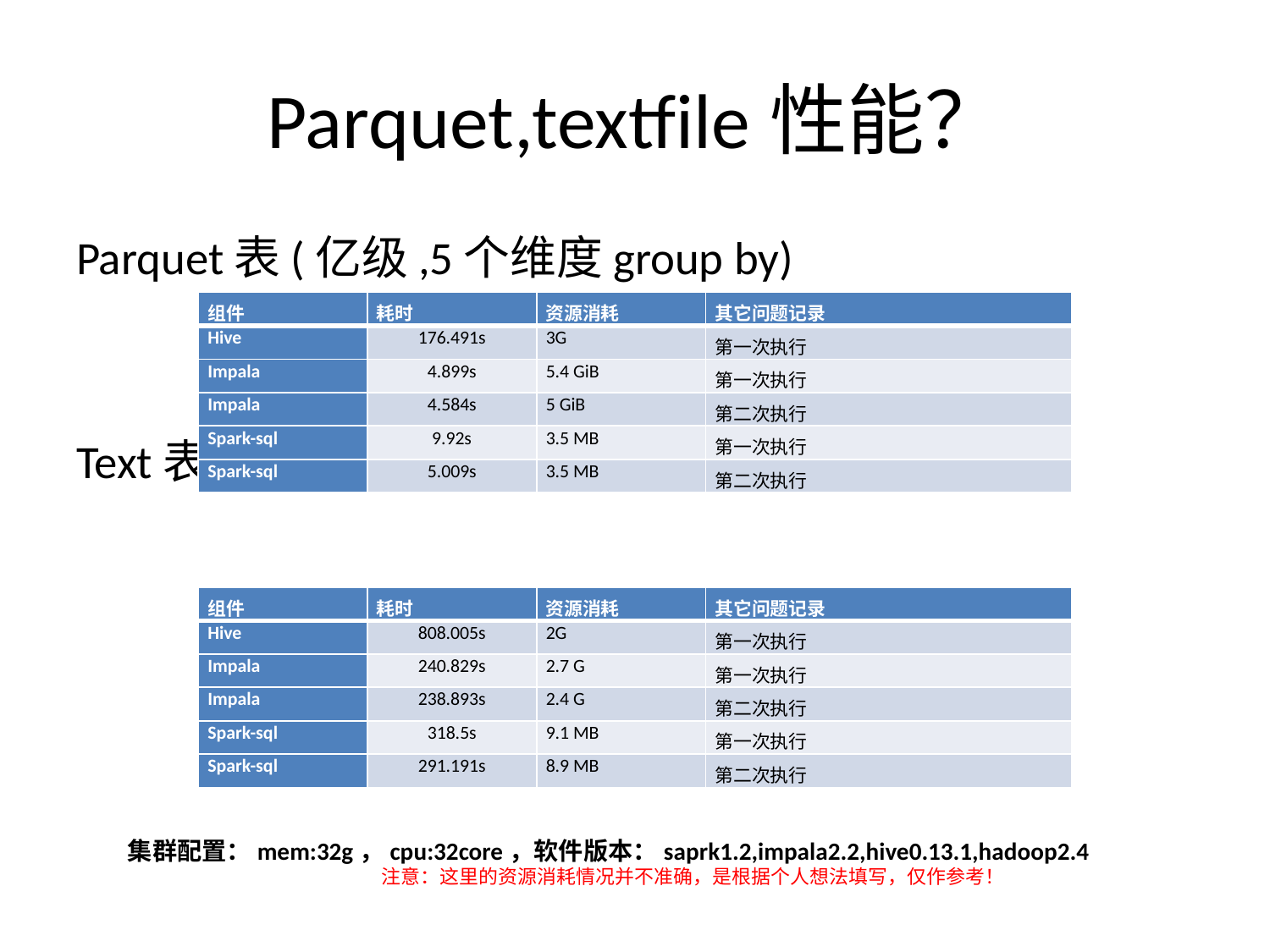

# Parquet,textfile性能？
Parquet表(亿级,5个维度group by)

Text表(亿级, ,5个维度group by)

| 组件 | 耗时 | 资源消耗 | 其它问题记录 |
| --- | --- | --- | --- |
| Hive | 176.491s | 3G | 第一次执行 |
| Impala | 4.899s | 5.4 GiB | 第一次执行 |
| Impala | 4.584s | 5 GiB | 第二次执行 |
| Spark-sql | 9.92s | 3.5 MB | 第一次执行 |
| Spark-sql | 5.009s | 3.5 MB | 第二次执行 |
| 组件 | 耗时 | 资源消耗 | 其它问题记录 |
| --- | --- | --- | --- |
| Hive | 808.005s | 2G | 第一次执行 |
| Impala | 240.829s | 2.7 G | 第一次执行 |
| Impala | 238.893s | 2.4 G | 第二次执行 |
| Spark-sql | 318.5s | 9.1 MB | 第一次执行 |
| Spark-sql | 291.191s | 8.9 MB | 第二次执行 |
集群配置：mem:32g，cpu:32core，软件版本：saprk1.2,impala2.2,hive0.13.1,hadoop2.4
		注意：这里的资源消耗情况并不准确，是根据个人想法填写，仅作参考！